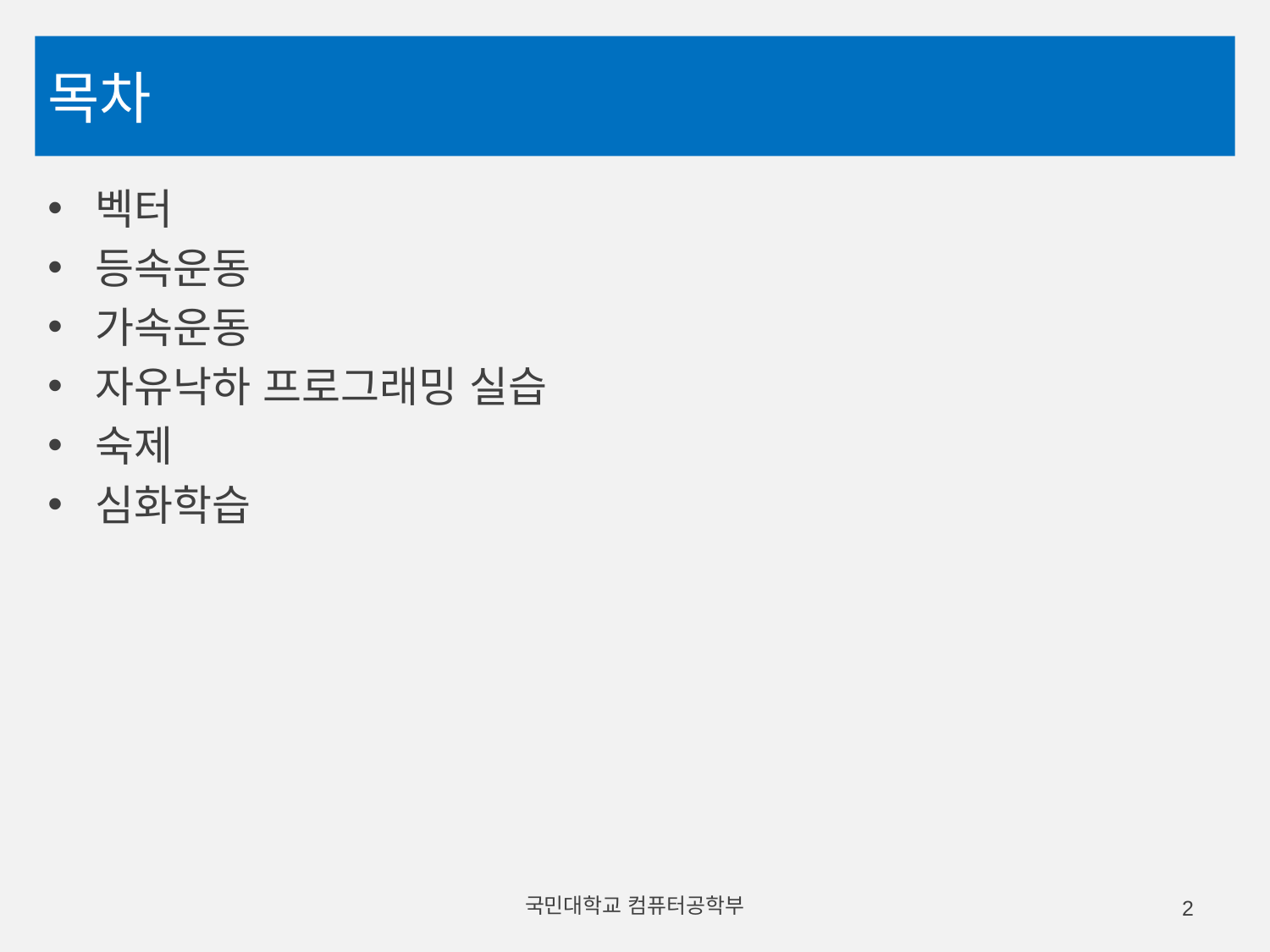

# 목차
벡터
등속운동
가속운동
자유낙하 프로그래밍 실습
숙제
심화학습
국민대학교 컴퓨터공학부
2